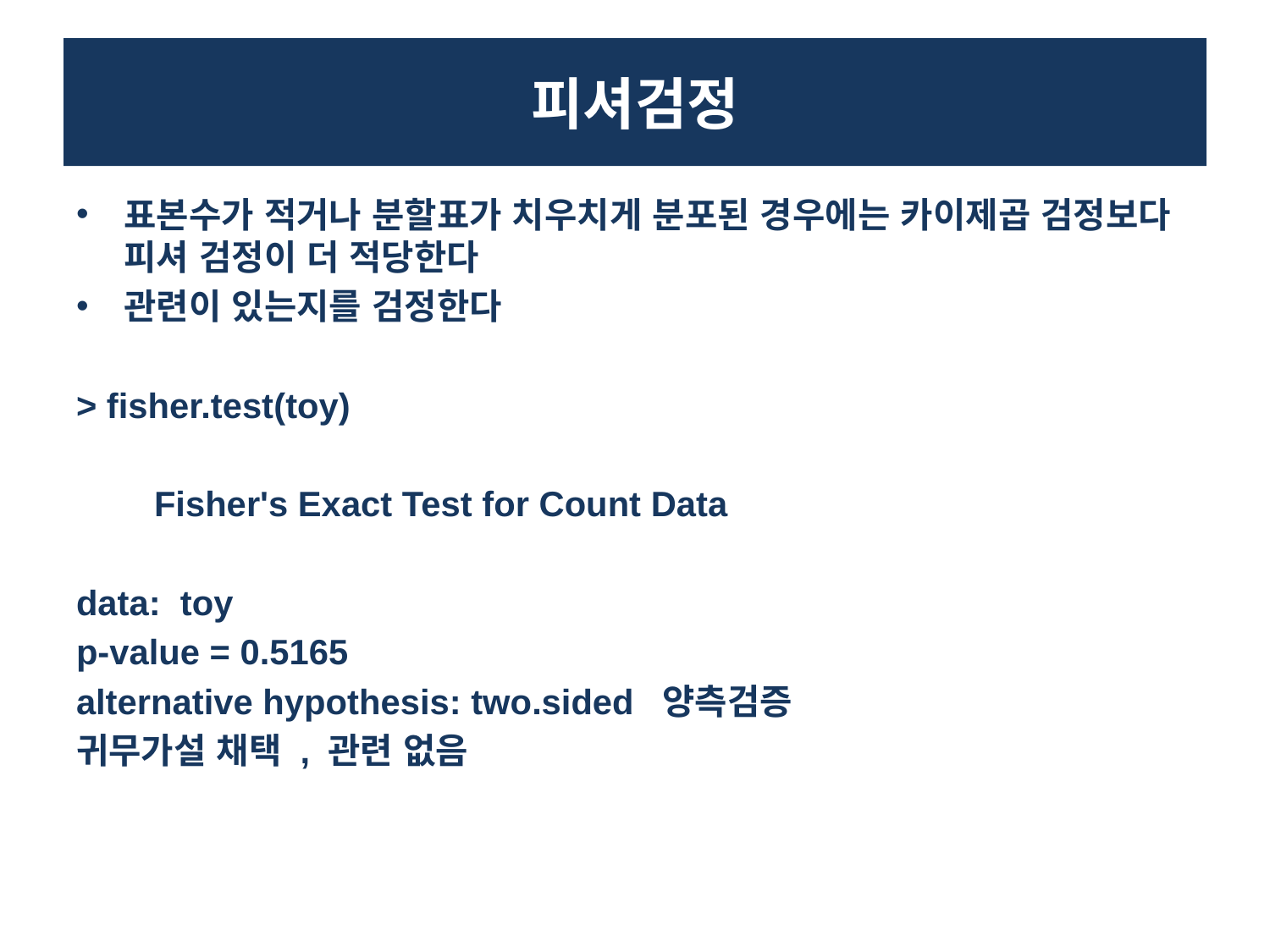

# 피셔검정
표본수가 적거나 분할표가 치우치게 분포된 경우에는 카이제곱 검정보다 피셔 검정이 더 적당한다
관련이 있는지를 검정한다

> fisher.test(toy)

        Fisher's Exact Test for Count Data

data:  toy
p-value = 0.5165
alternative hypothesis: two.sided  양측검증
귀무가설 채택 , 관련 없음